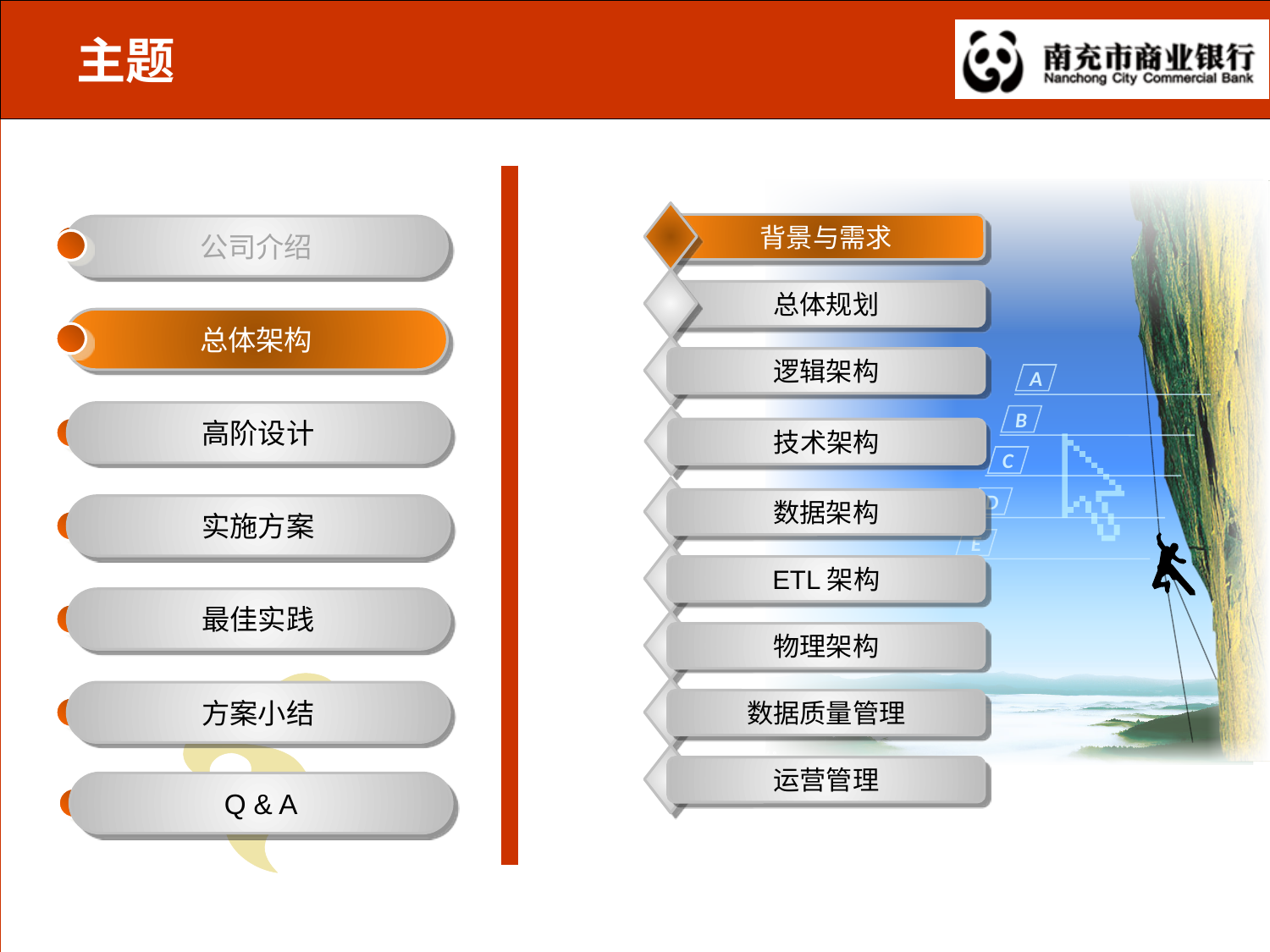

# 主题

背景与需求
公司介绍
公司介绍

总体规划
总体架构

逻辑架构
高阶设计

技术架构

数据架构
实施方案

ETL架构
最佳实践

物理架构

数据质量管理
方案小结

运营管理
Q & A